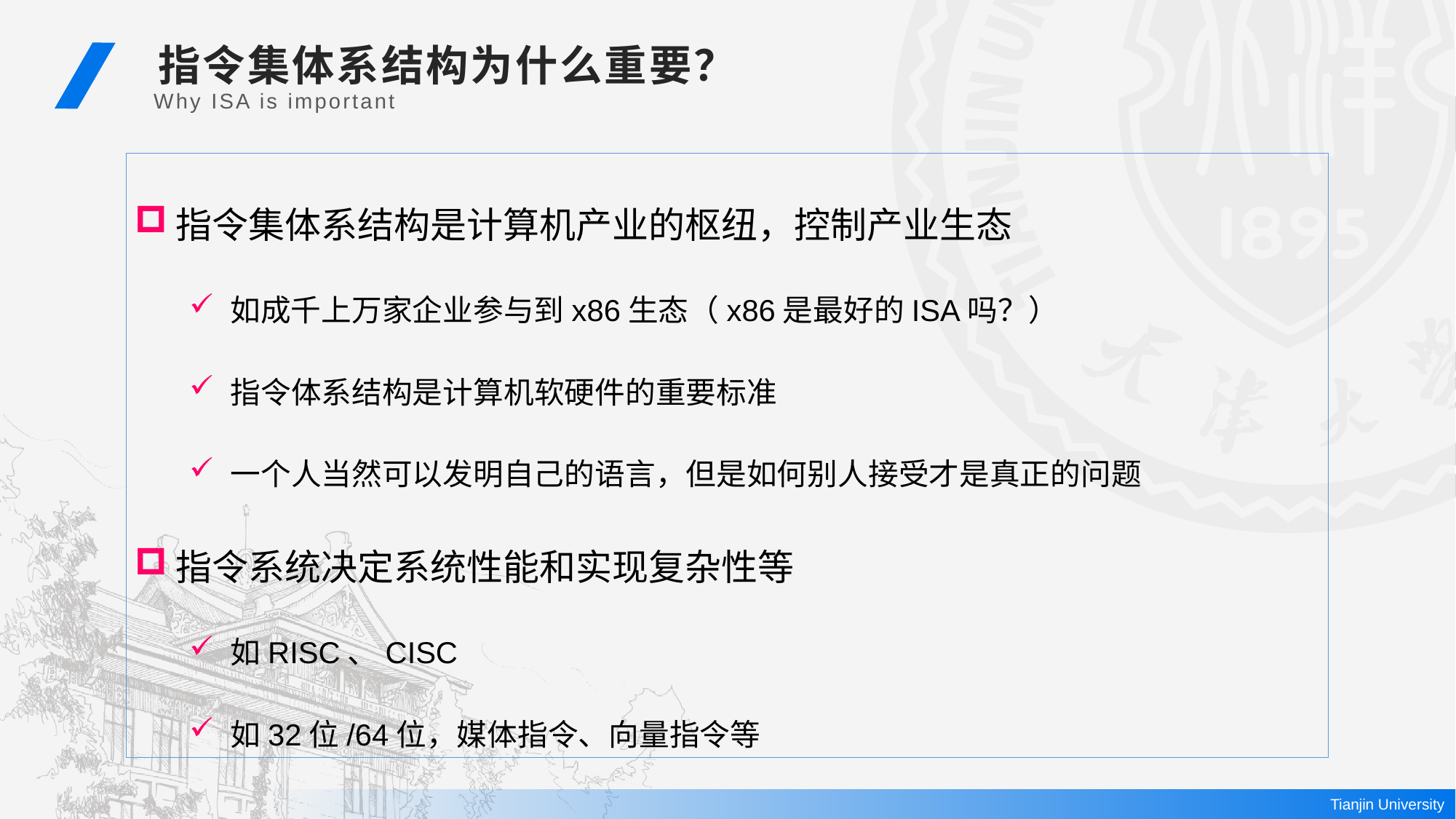

指令集体系结构为什么重要？
   Why ISA is important
指令集体系结构是计算机产业的枢纽，控制产业生态
如成千上万家企业参与到x86生态（x86是最好的ISA吗？）
指令体系结构是计算机软硬件的重要标准
一个人当然可以发明自己的语言，但是如何别人接受才是真正的问题
指令系统决定系统性能和实现复杂性等
如RISC、CISC
如32位/64位，媒体指令、向量指令等